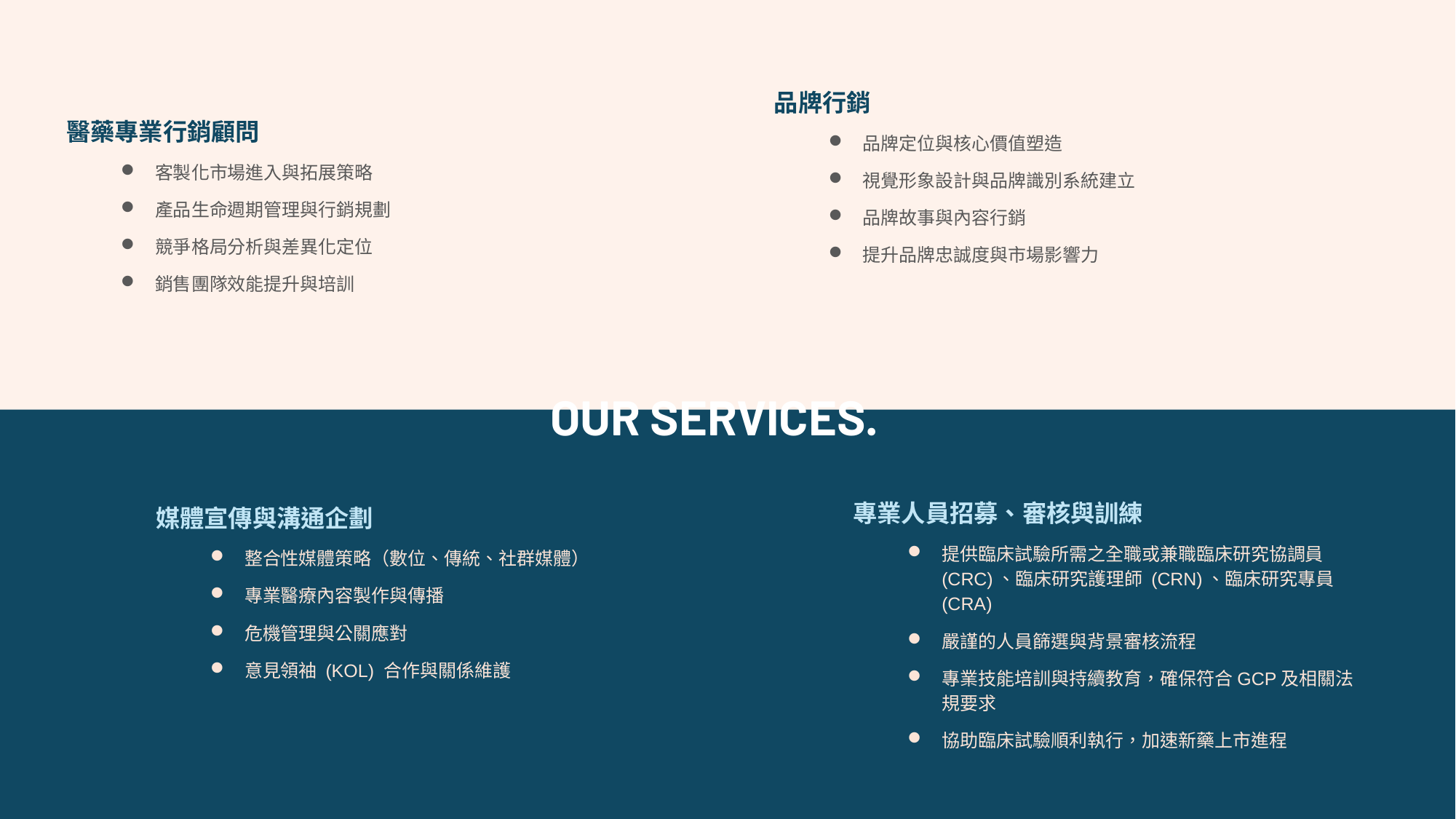

品牌行銷
品牌定位與核心價值塑造
視覺形象設計與品牌識別系統建立
品牌故事與內容行銷
提升品牌忠誠度與市場影響力
醫藥專業行銷顧問
客製化市場進入與拓展策略
產品生命週期管理與行銷規劃
競爭格局分析與差異化定位
銷售團隊效能提升與培訓
OUR SERVICES.

專業人員招募、審核與訓練
提供臨床試驗所需之全職或兼職臨床研究協調員 (CRC)、臨床研究護理師 (CRN)、臨床研究專員 (CRA)
嚴謹的人員篩選與背景審核流程
專業技能培訓與持續教育，確保符合GCP及相關法規要求
協助臨床試驗順利執行，加速新藥上市進程
媒體宣傳與溝通企劃
整合性媒體策略（數位、傳統、社群媒體）
專業醫療內容製作與傳播
危機管理與公關應對
意見領袖 (KOL) 合作與關係維護